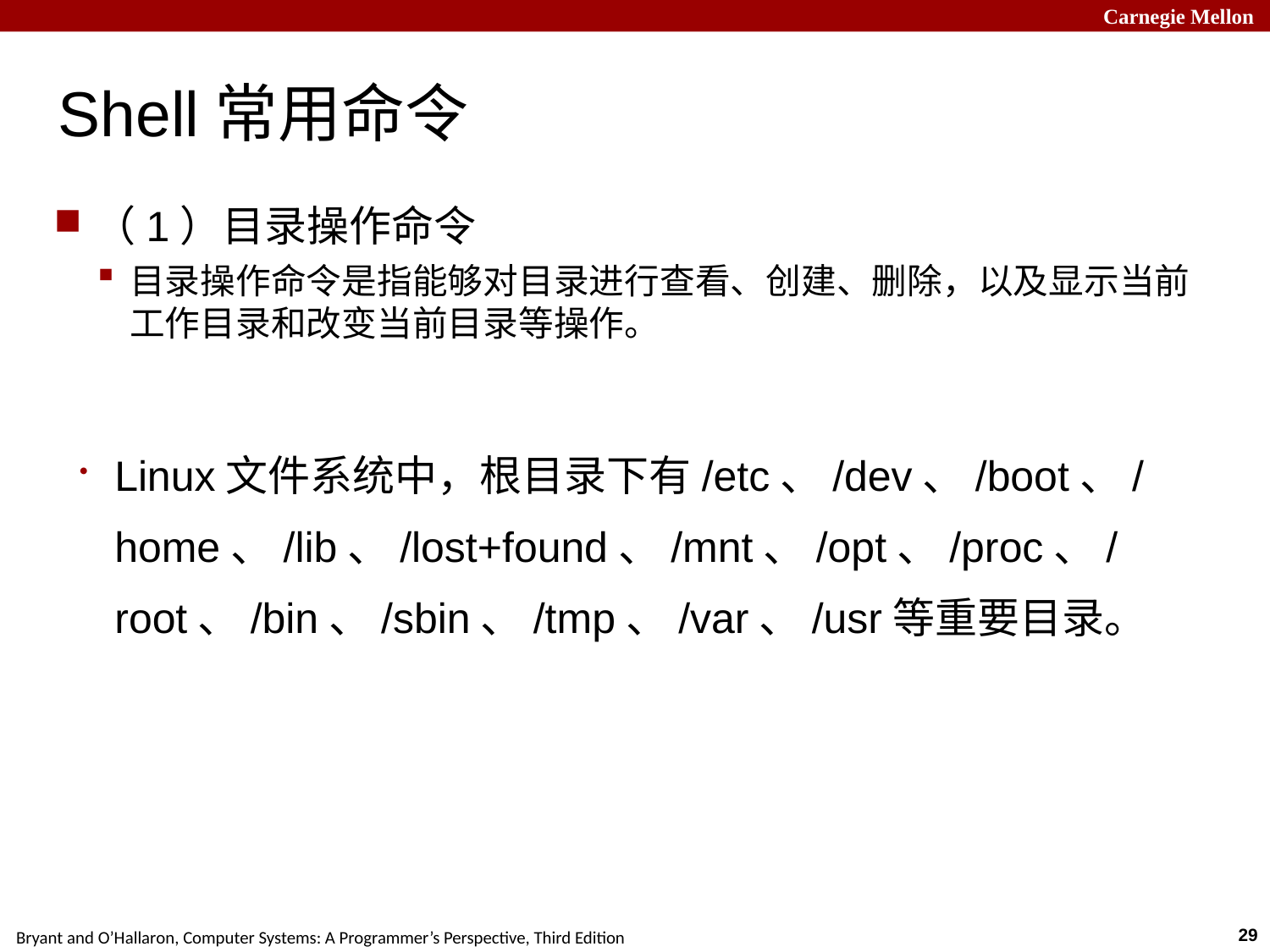

# Shell常用命令
（1）目录操作命令
目录操作命令是指能够对目录进行查看、创建、删除，以及显示当前工作目录和改变当前目录等操作。
Linux文件系统中，根目录下有/etc、/dev、/boot、/home、/lib、/lost+found、/mnt、/opt、/proc、/root、/bin、/sbin、/tmp、/var、/usr等重要目录。